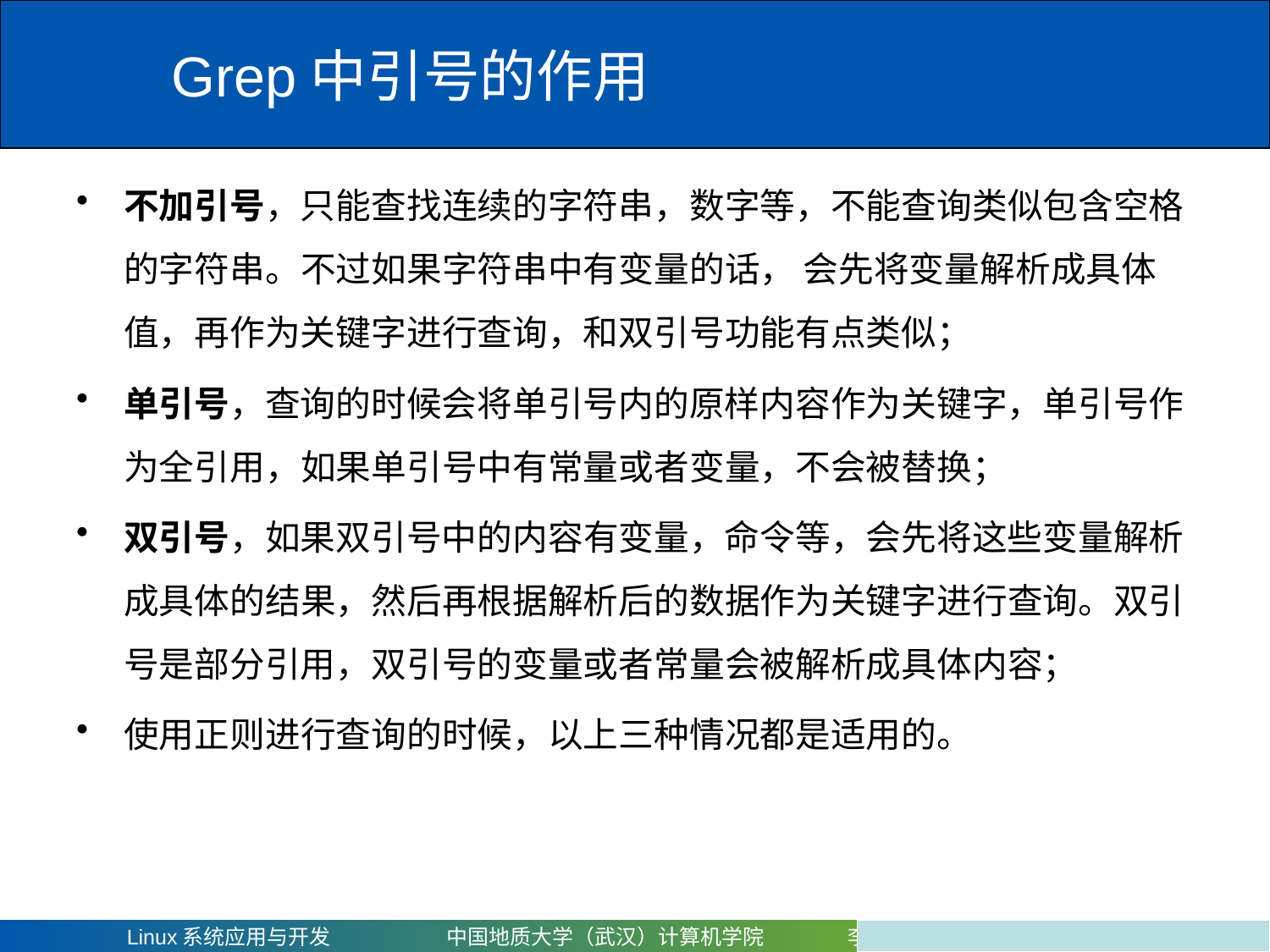

# Grep中引号的作用
不加引号，只能查找连续的字符串，数字等，不能查询类似包含空格的字符串。不过如果字符串中有变量的话， 会先将变量解析成具体值，再作为关键字进行查询，和双引号功能有点类似；
单引号，查询的时候会将单引号内的原样内容作为关键字，单引号作为全引用，如果单引号中有常量或者变量，不会被替换；
双引号，如果双引号中的内容有变量，命令等，会先将这些变量解析成具体的结果，然后再根据解析后的数据作为关键字进行查询。双引号是部分引用，双引号的变量或者常量会被解析成具体内容；
使用正则进行查询的时候，以上三种情况都是适用的。